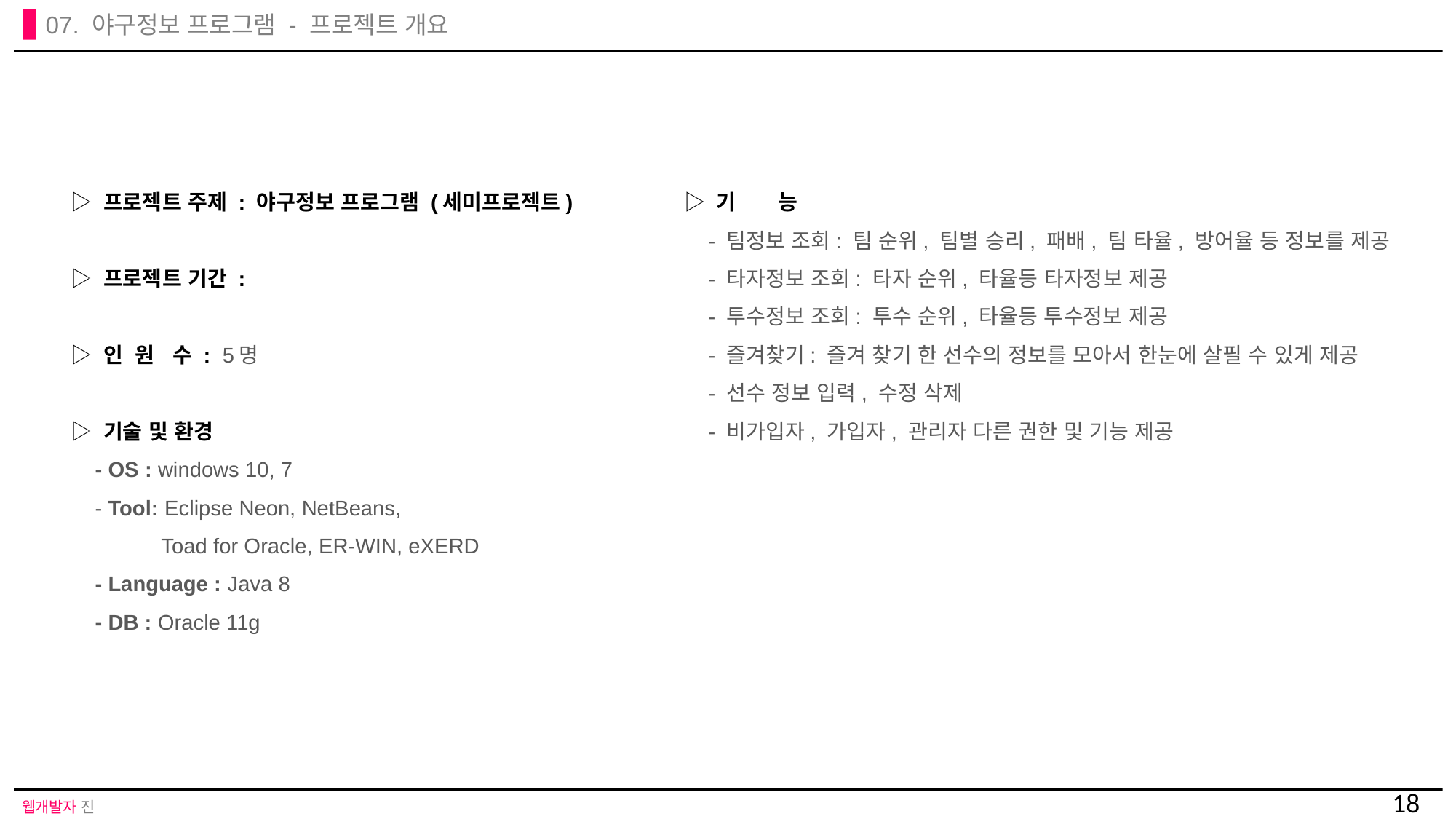

07. 야구정보 프로그램 - 프로젝트 개요
▷ 프로젝트 주제 : 야구정보 프로그램 (세미프로젝트)

▷ 프로젝트 기간 :

▷ 인  원   수 :  5명

▷ 기술 및 환경
    - OS : windows 10, 7
    - Tool: Eclipse Neon, NetBeans,
               Toad for Oracle, ER-WIN, eXERD
    - Language : Java 8
    - DB : Oracle 11g
▷ 기       능
    - 팀정보 조회: 팀 순위, 팀별 승리, 패배, 팀 타율, 방어율 등 정보를 제공
    - 타자정보 조회: 타자 순위, 타율등 타자정보 제공
    - 투수정보 조회: 투수 순위, 타율등 투수정보 제공
    - 즐겨찾기: 즐겨 찾기 한 선수의 정보를 모아서 한눈에 살필 수 있게 제공
    - 선수 정보 입력, 수정 삭제
    - 비가입자, 가입자, 관리자 다른 권한 및 기능 제공
18